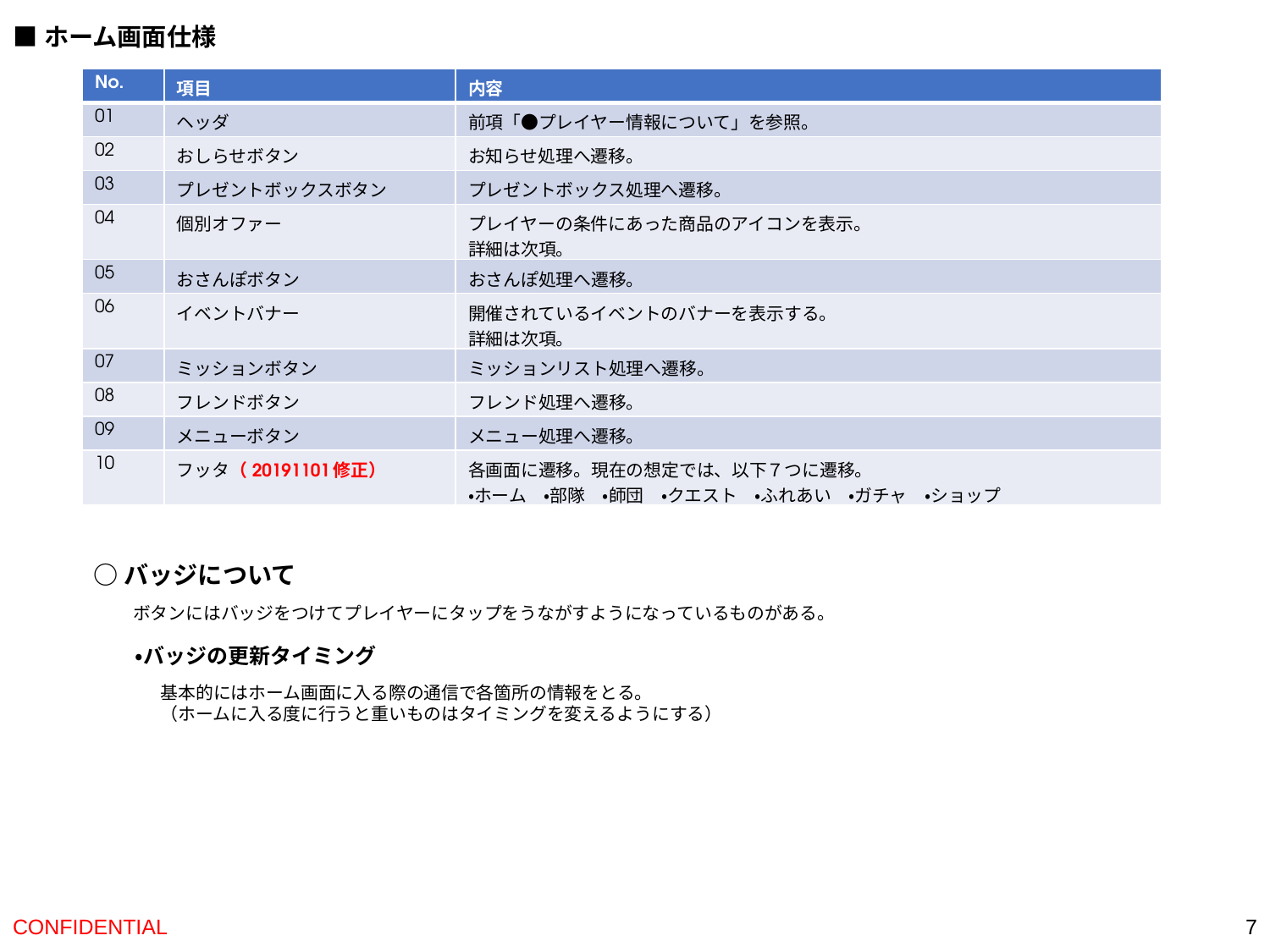

■ホーム画面仕様
| No. | 項目 | 内容 |
| --- | --- | --- |
| 01 | ヘッダ | 前項「●プレイヤー情報について」を参照。 |
| 02 | おしらせボタン | お知らせ処理へ遷移。 |
| 03 | プレゼントボックスボタン | プレゼントボックス処理へ遷移。 |
| 04 | 個別オファー | プレイヤーの条件にあった商品のアイコンを表示。 詳細は次項。 |
| 05 | おさんぽボタン | おさんぽ処理へ遷移。 |
| 06 | イベントバナー | 開催されているイベントのバナーを表示する。 詳細は次項。 |
| 07 | ミッションボタン | ミッションリスト処理へ遷移。 |
| 08 | フレンドボタン | フレンド処理へ遷移。 |
| 09 | メニューボタン | メニュー処理へ遷移。 |
| 10 | フッタ（20191101修正） | 各画面に遷移。現在の想定では、以下７つに遷移。 ・ホーム　・部隊　・師団　・クエスト　・ふれあい　・ガチャ　・ショップ |
○バッジについて
ボタンにはバッジをつけてプレイヤーにタップをうながすようになっているものがある。
・バッジの更新タイミング
基本的にはホーム画面に入る際の通信で各箇所の情報をとる。
（ホームに入る度に行うと重いものはタイミングを変えるようにする）
7
CONFIDENTIAL